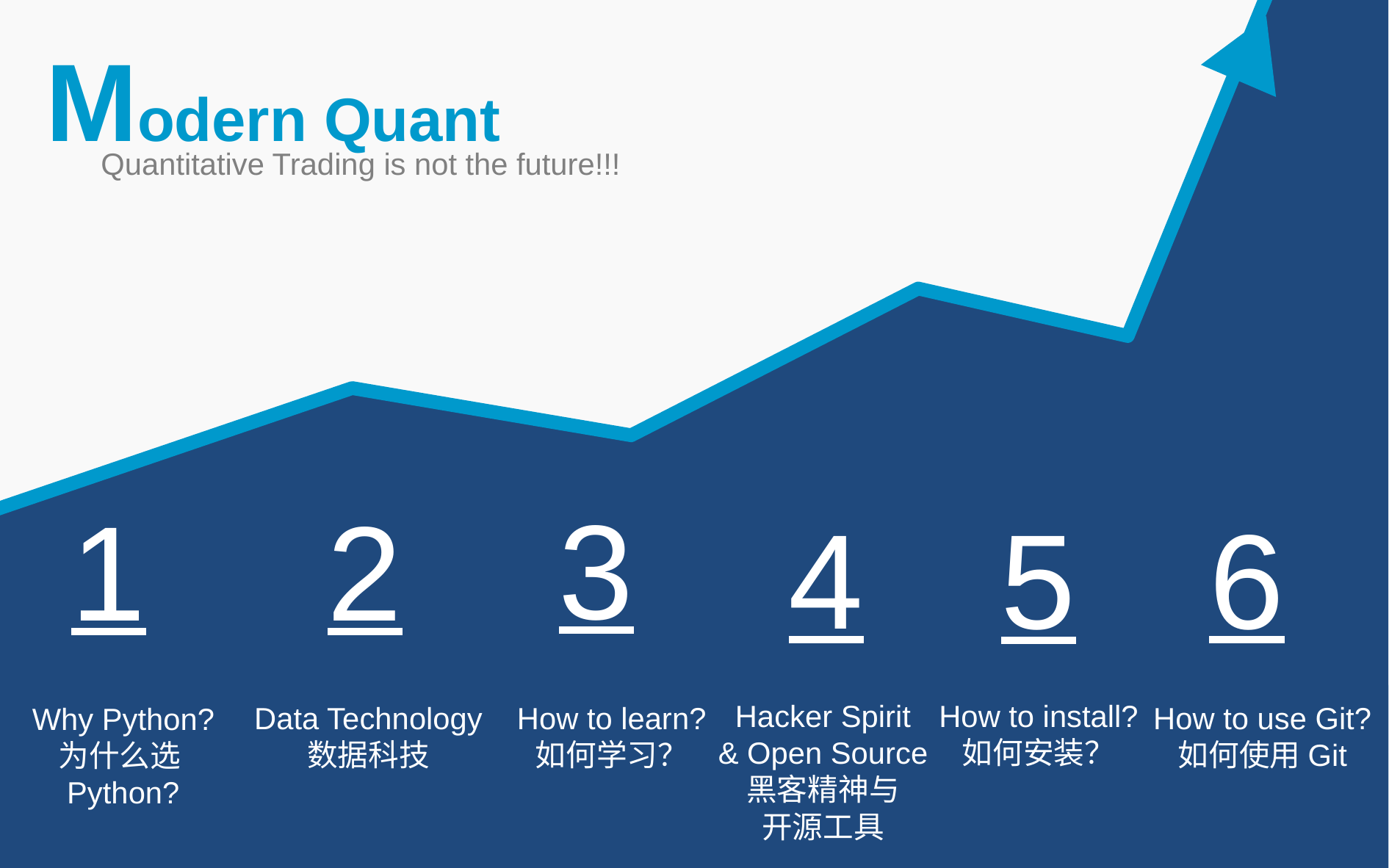

Modern Quant

Quantitative Trading is not the future!!!
3
1
2
4
6
5
Hacker Spirit
& Open Source
黑客精神与
开源工具
How to install?
如何安装？
Why Python?
为什么选Python?
Data Technology
数据科技
How to learn?
如何学习？
How to use Git?
如何使用Git